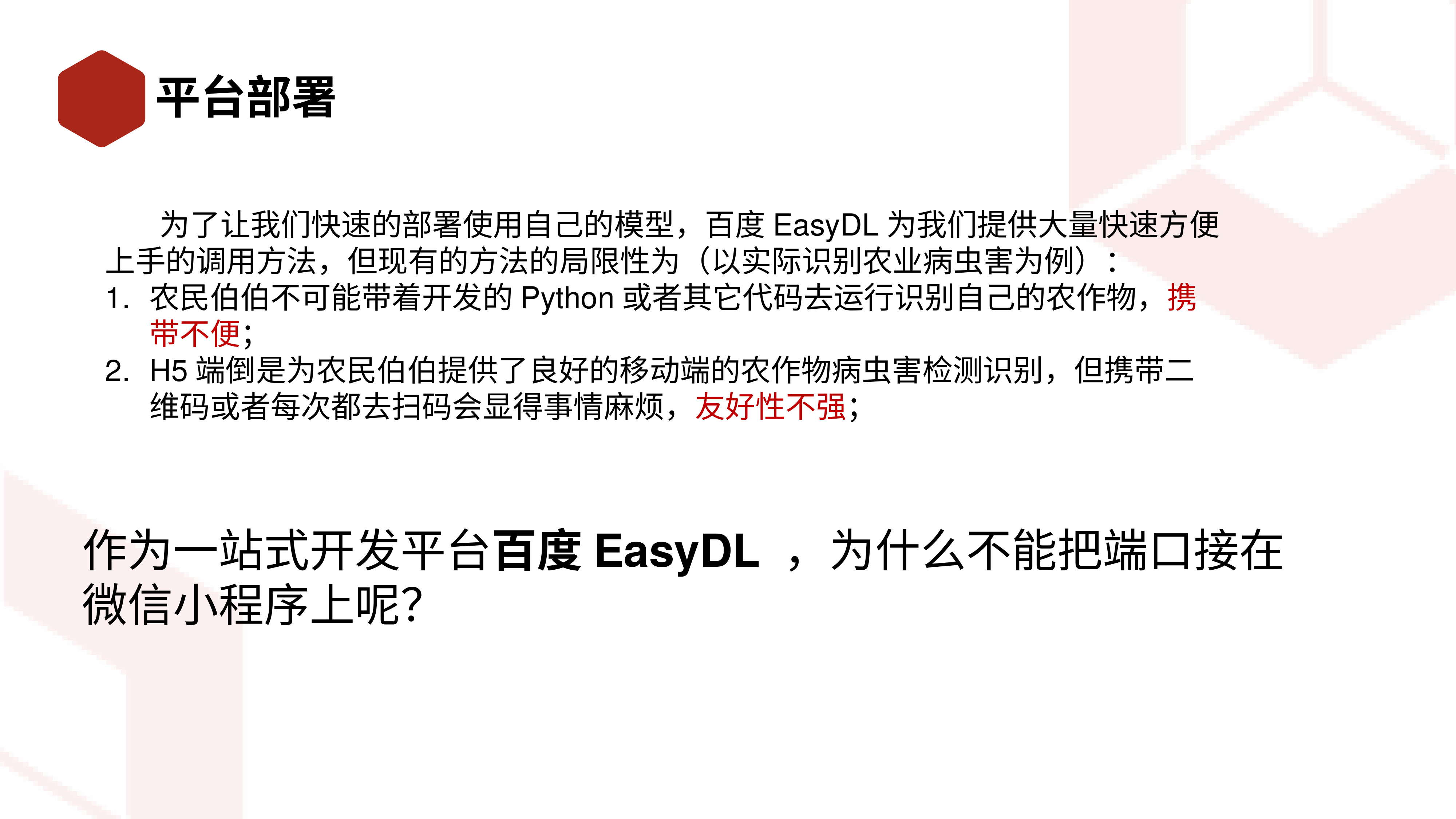

# 平台部署
	为了让我们快速的部署使用自己的模型，百度EasyDL为我们提供大量快速方便上手的调用方法，但现有的方法的局限性为（以实际识别农业病虫害为例）：
农民伯伯不可能带着开发的Python或者其它代码去运行识别自己的农作物，携带不便；
H5端倒是为农民伯伯提供了良好的移动端的农作物病虫害检测识别，但携带二维码或者每次都去扫码会显得事情麻烦，友好性不强；
作为一站式开发平台百度EasyDL ，为什么不能把端口接在微信小程序上呢？